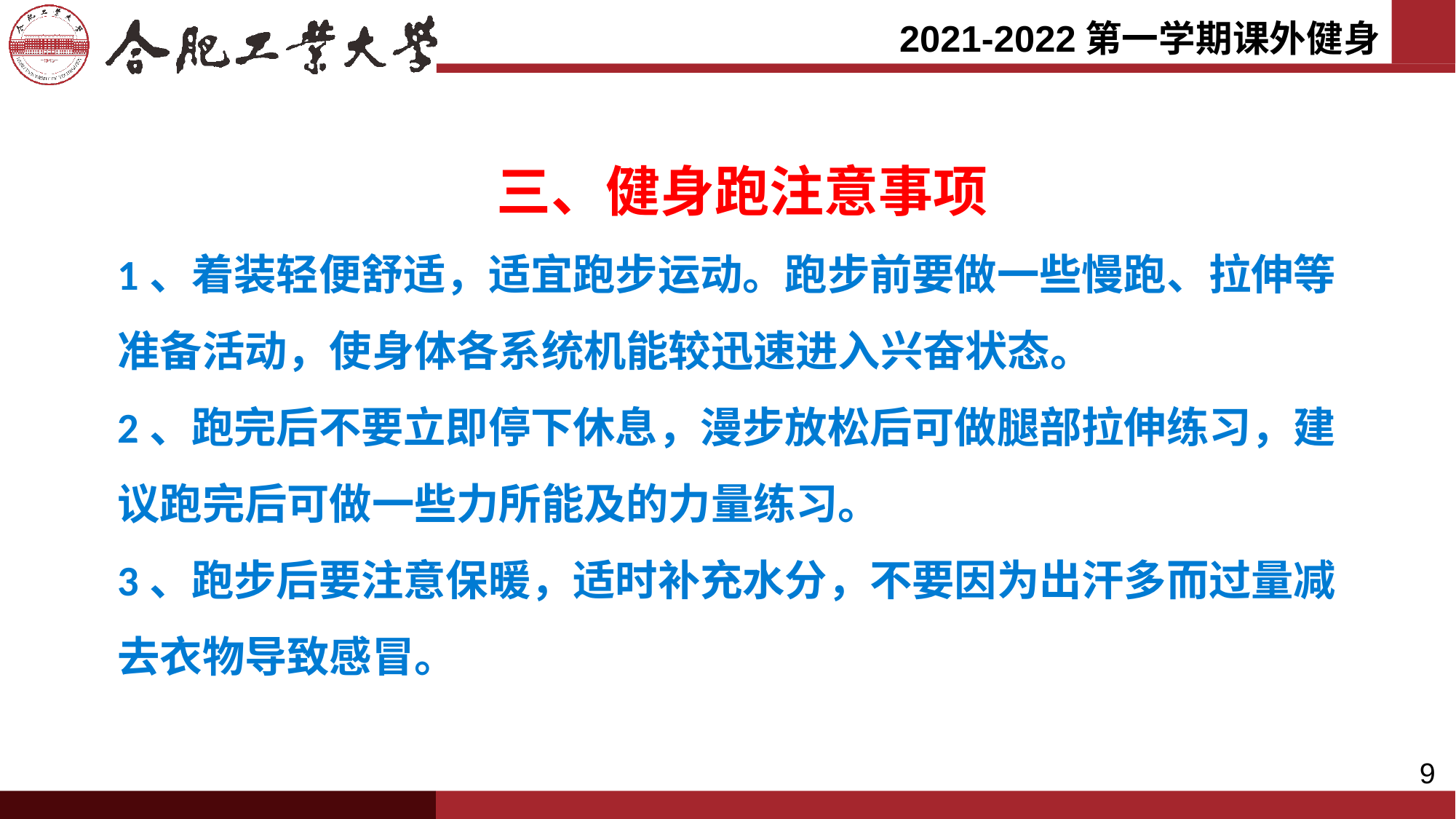

2021-2022第一学期课外健身
三、健身跑注意事项
1、着装轻便舒适，适宜跑步运动。跑步前要做一些慢跑、拉伸等准备活动，使身体各系统机能较迅速进入兴奋状态。
2、跑完后不要立即停下休息，漫步放松后可做腿部拉伸练习，建议跑完后可做一些力所能及的力量练习。
3、跑步后要注意保暖，适时补充水分，不要因为出汗多而过量减去衣物导致感冒。